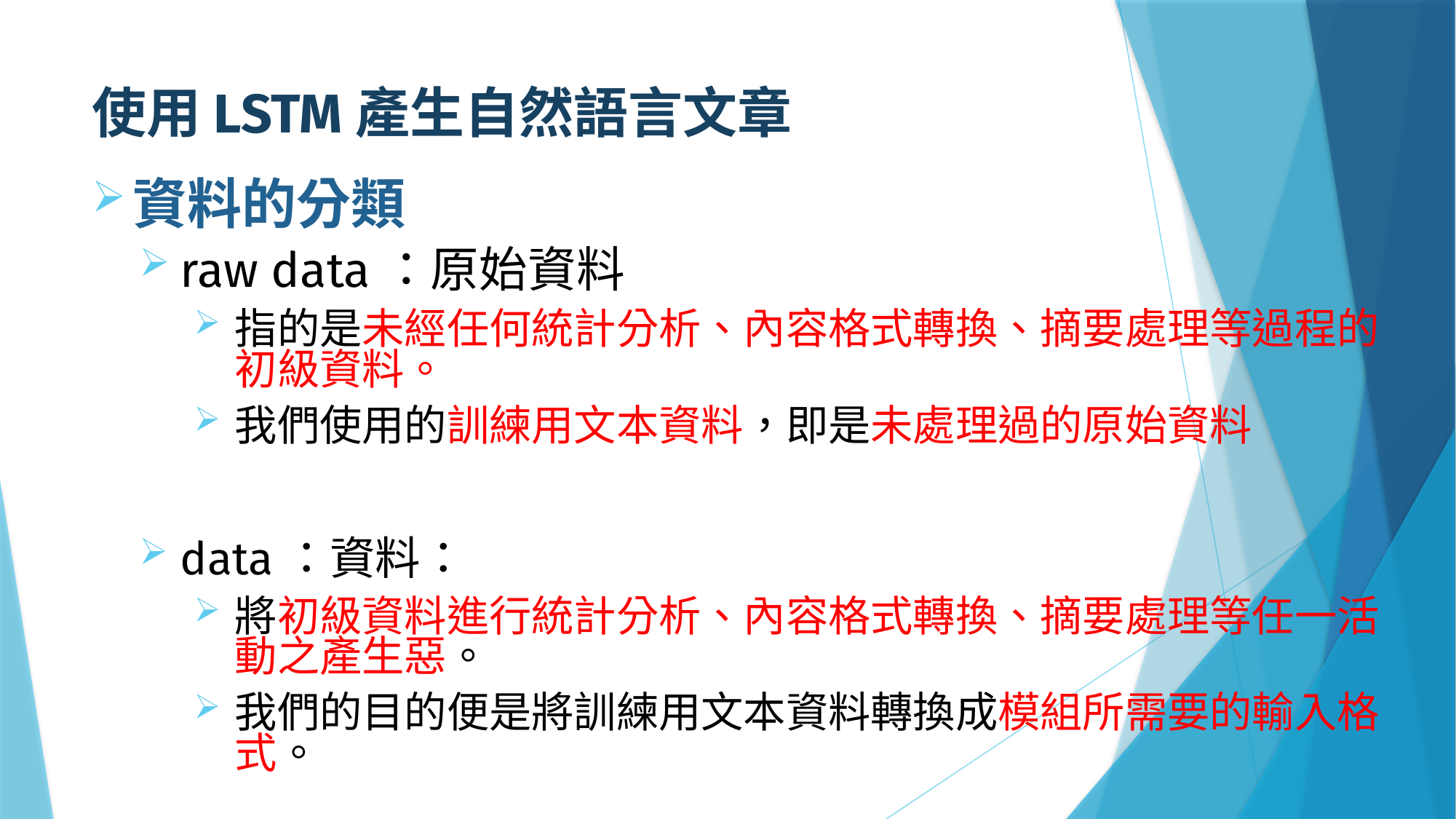

# 使用LSTM產生自然語言文章
資料的分類
raw data：原始資料
指的是未經任何統計分析、內容格式轉換、摘要處理等過程的初級資料。
我們使用的訓練用文本資料，即是未處理過的原始資料

data：資料：
將初級資料進行統計分析、內容格式轉換、摘要處理等任一活動之產生惡。
我們的目的便是將訓練用文本資料轉換成模組所需要的輸入格式。